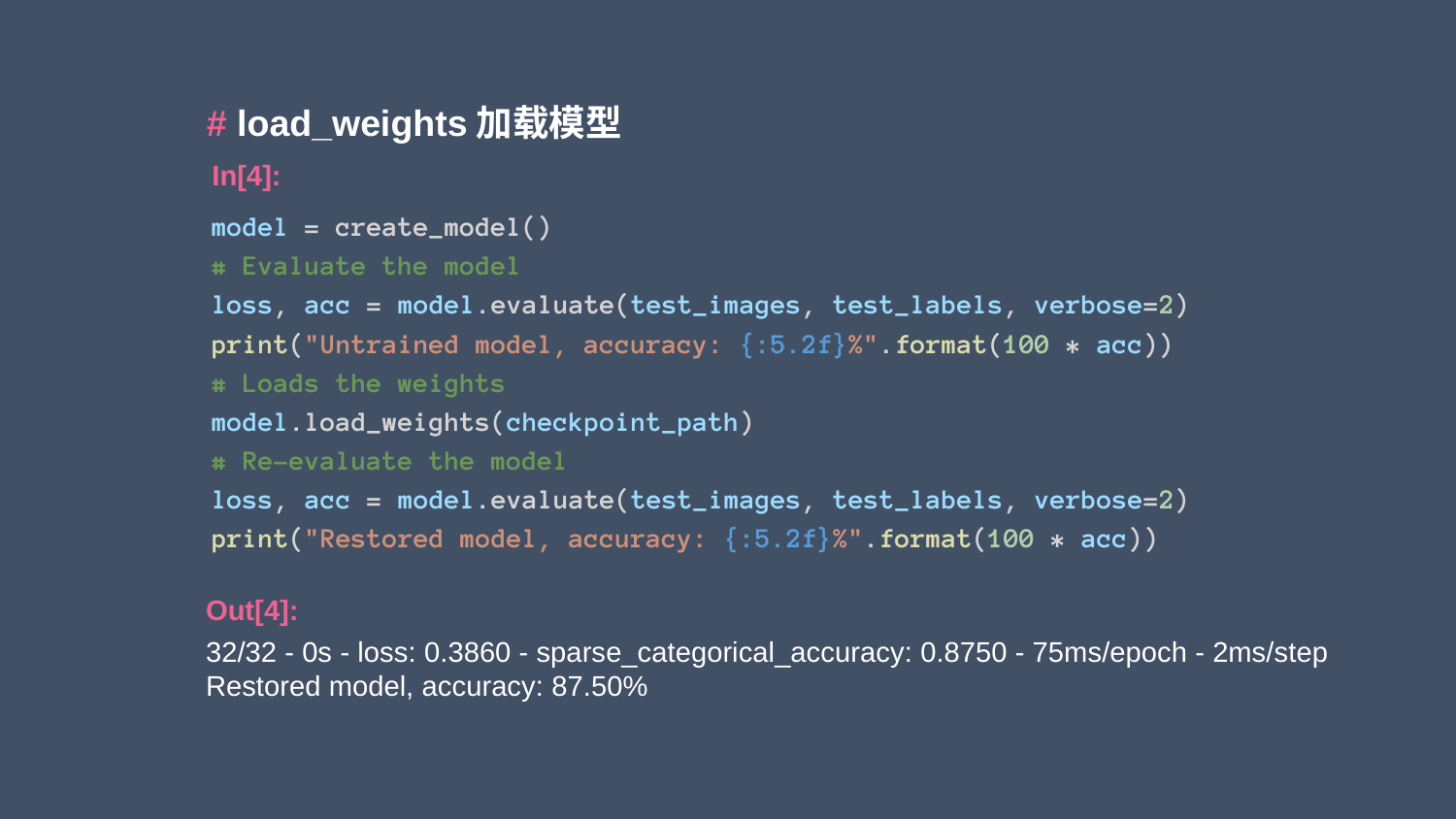

# load_weights加载模型
In[4]:
model = create_model()
# Evaluate the model
loss, acc = model.evaluate(test_images, test_labels, verbose=2)
print("Untrained model, accuracy: {:5.2f}%".format(100 * acc))
# Loads the weights
model.load_weights(checkpoint_path)
# Re-evaluate the model
loss, acc = model.evaluate(test_images, test_labels, verbose=2)
print("Restored model, accuracy: {:5.2f}%".format(100 * acc))

Out[4]:
32/32 - 0s - loss: 0.3860 - sparse_categorical_accuracy: 0.8750 - 75ms/epoch - 2ms/step
Restored model, accuracy: 87.50%